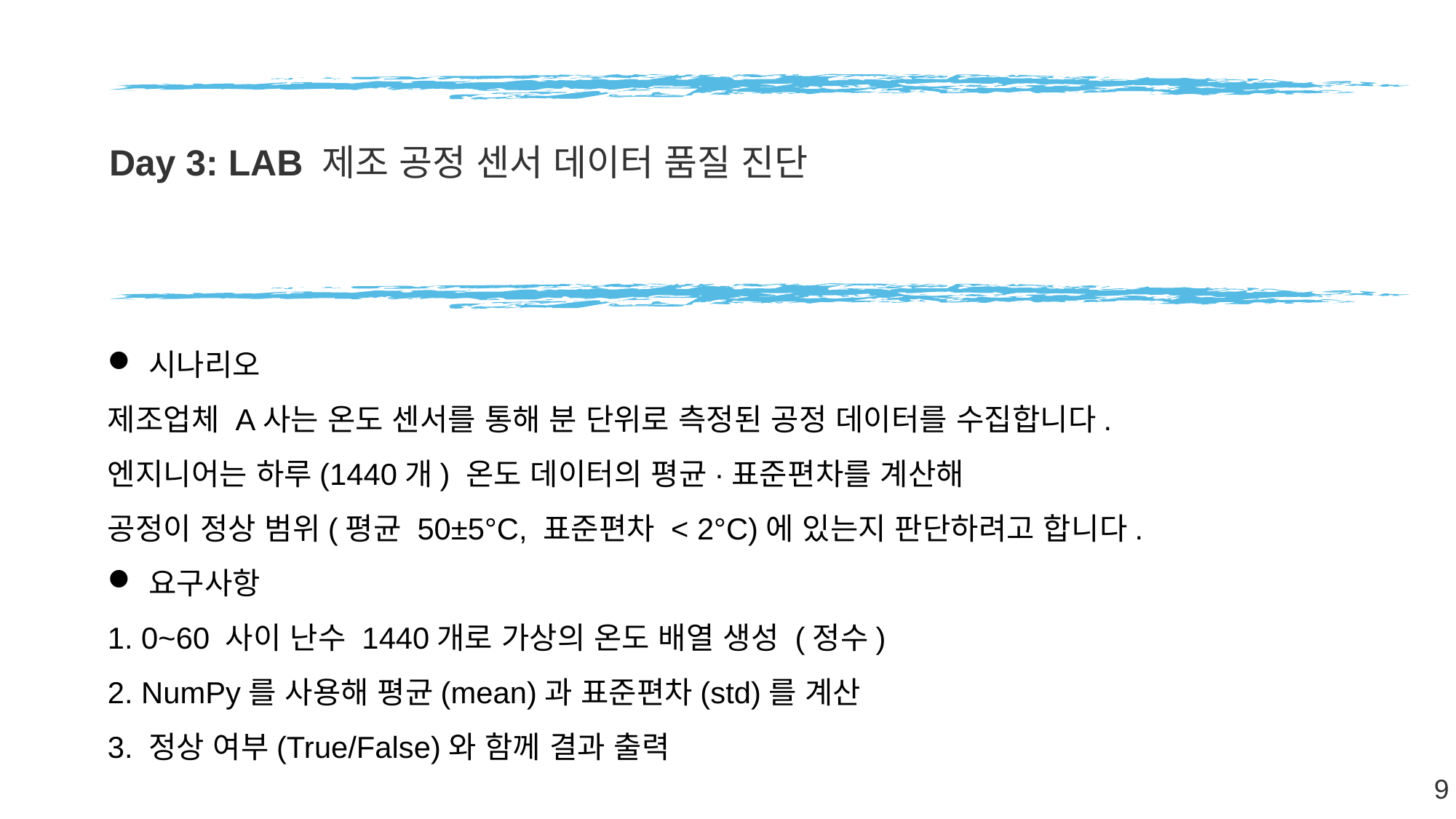

# Day 3: LAB 제조 공정 센서 데이터 품질 진단

시나리오
제조업체 A사는 온도 센서를 통해 분 단위로 측정된 공정 데이터를 수집합니다.
엔지니어는 하루(1440개) 온도 데이터의 평균·표준편차를 계산해
공정이 정상 범위(평균 50±5°C, 표준편차 < 2°C)에 있는지 판단하려고 합니다.
요구사항
1. 0~60 사이 난수 1440개로 가상의 온도 배열 생성 (정수)
2. NumPy를 사용해 평균(mean)과 표준편차(std)를 계산
3. 정상 여부(True/False)와 함께 결과 출력
9